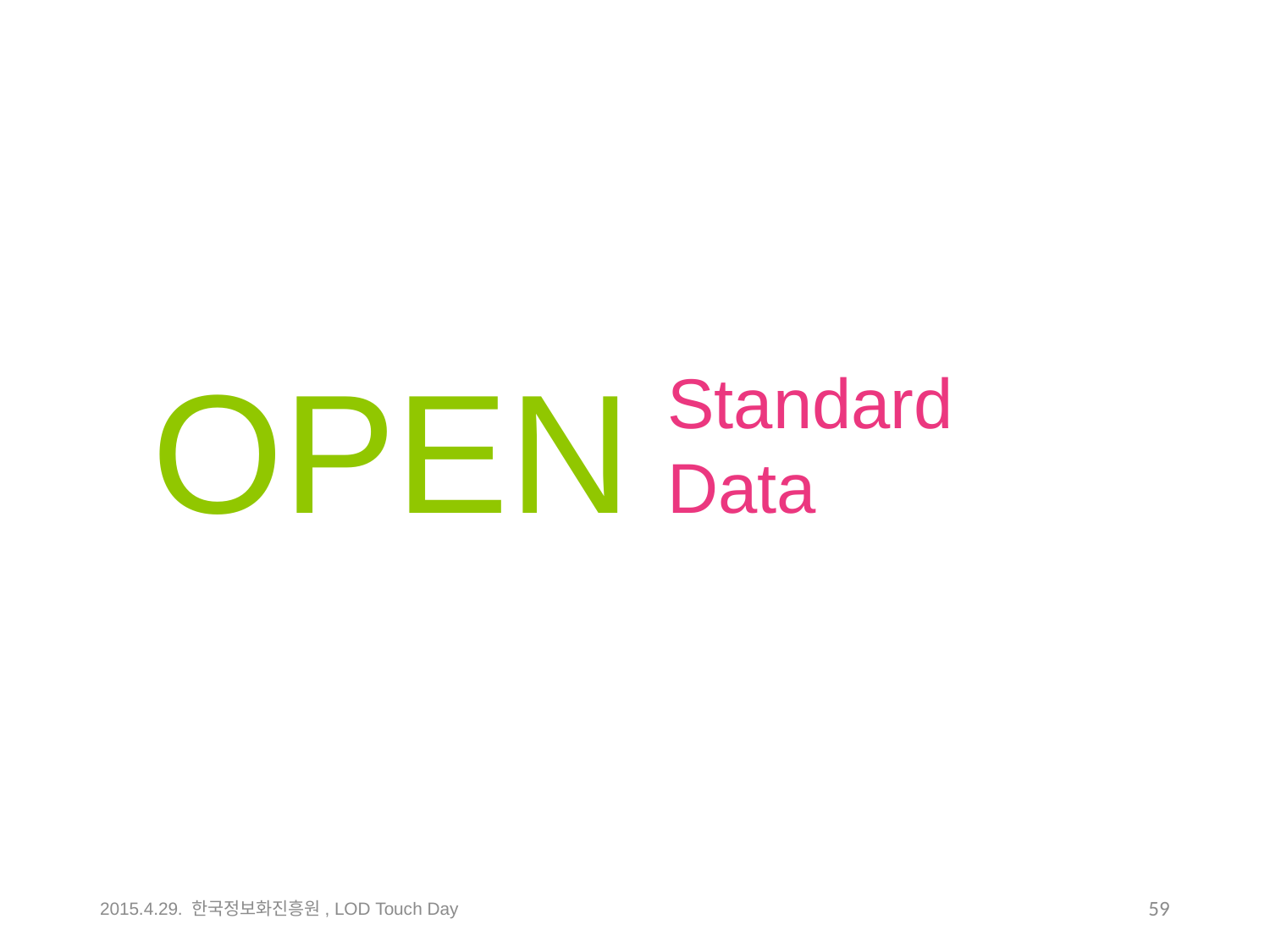

OPEN
Standard
Data
2015.4.29. 한국정보화진흥원, LOD Touch Day
59